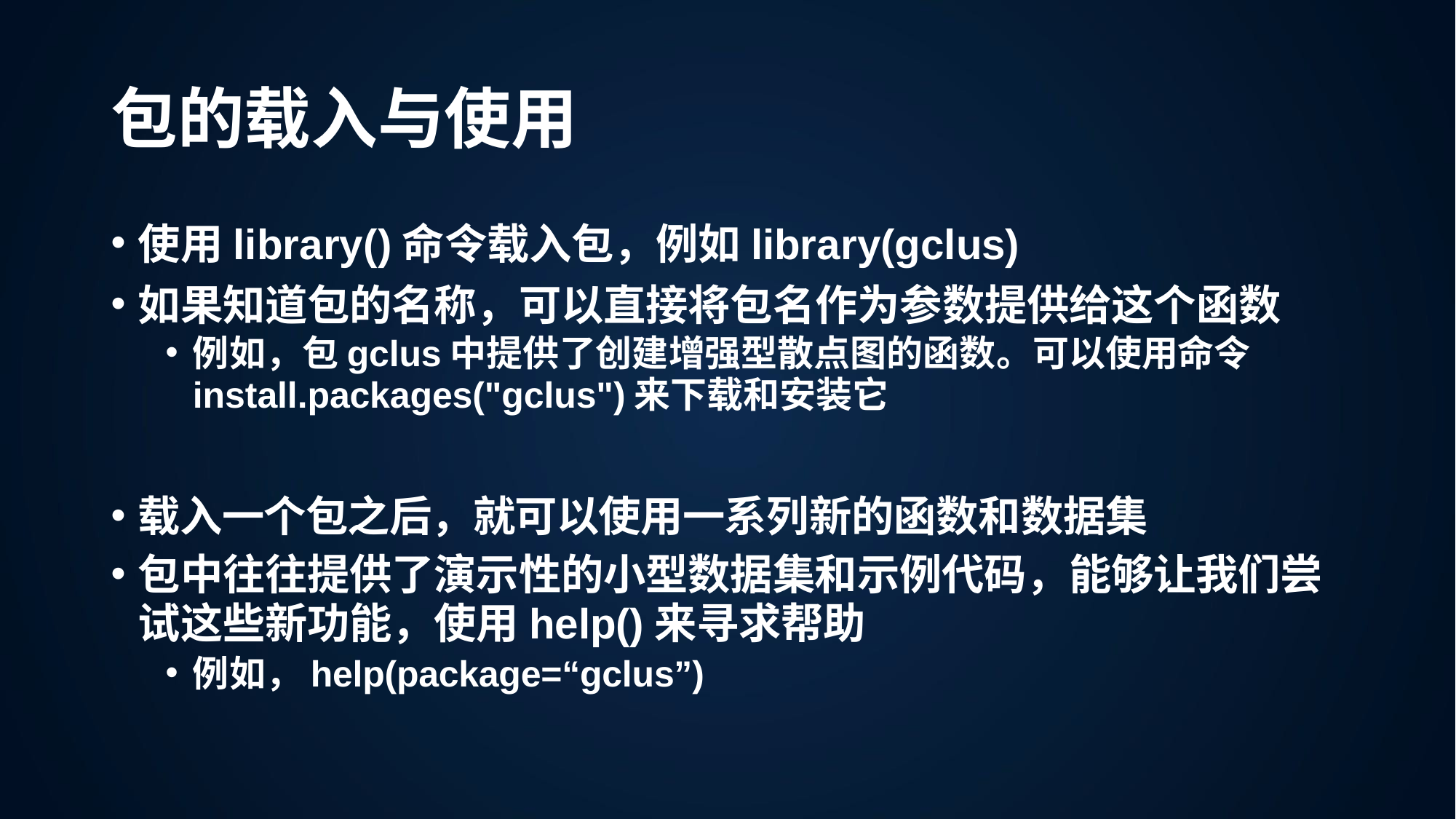

# 包的载入与使用
使用library()命令载入包，例如library(gclus)
如果知道包的名称，可以直接将包名作为参数提供给这个函数
例如，包gclus中提供了创建增强型散点图的函数。可以使用命令
install.packages("gclus")来下载和安装它

载入一个包之后，就可以使用一系列新的函数和数据集
包中往往提供了演示性的小型数据集和示例代码，能够让我们尝
试这些新功能，使用help()来寻求帮助
例如，help(package=“gclus”)